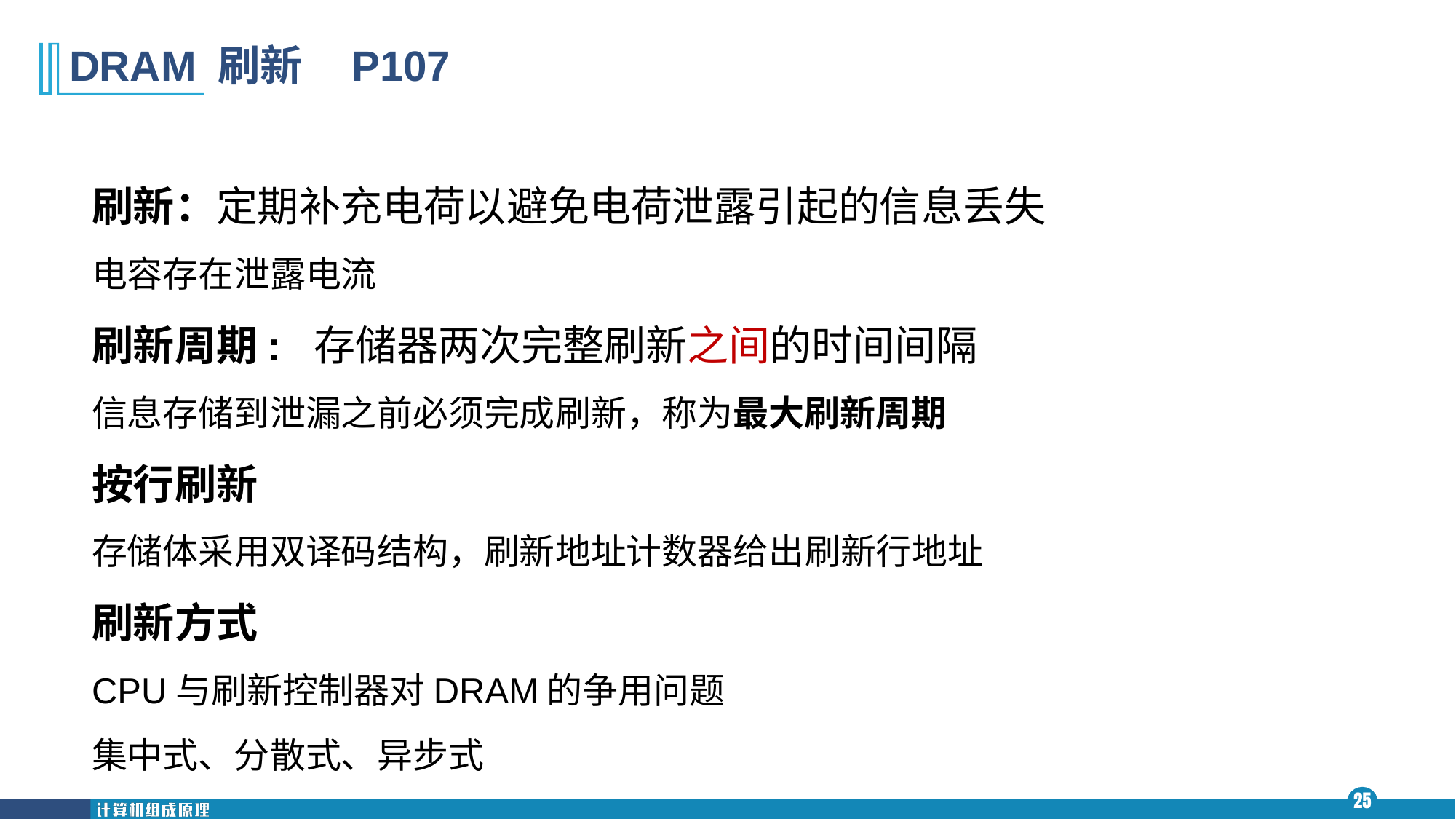

# DRAM 刷新    P107
刷新：定期补充电荷以避免电荷泄露引起的信息丢失
电容存在泄露电流
刷新周期:  存储器两次完整刷新之间的时间间隔
信息存储到泄漏之前必须完成刷新，称为最大刷新周期
按行刷新
存储体采用双译码结构，刷新地址计数器给出刷新行地址
刷新方式
CPU与刷新控制器对DRAM的争用问题
集中式、分散式、异步式